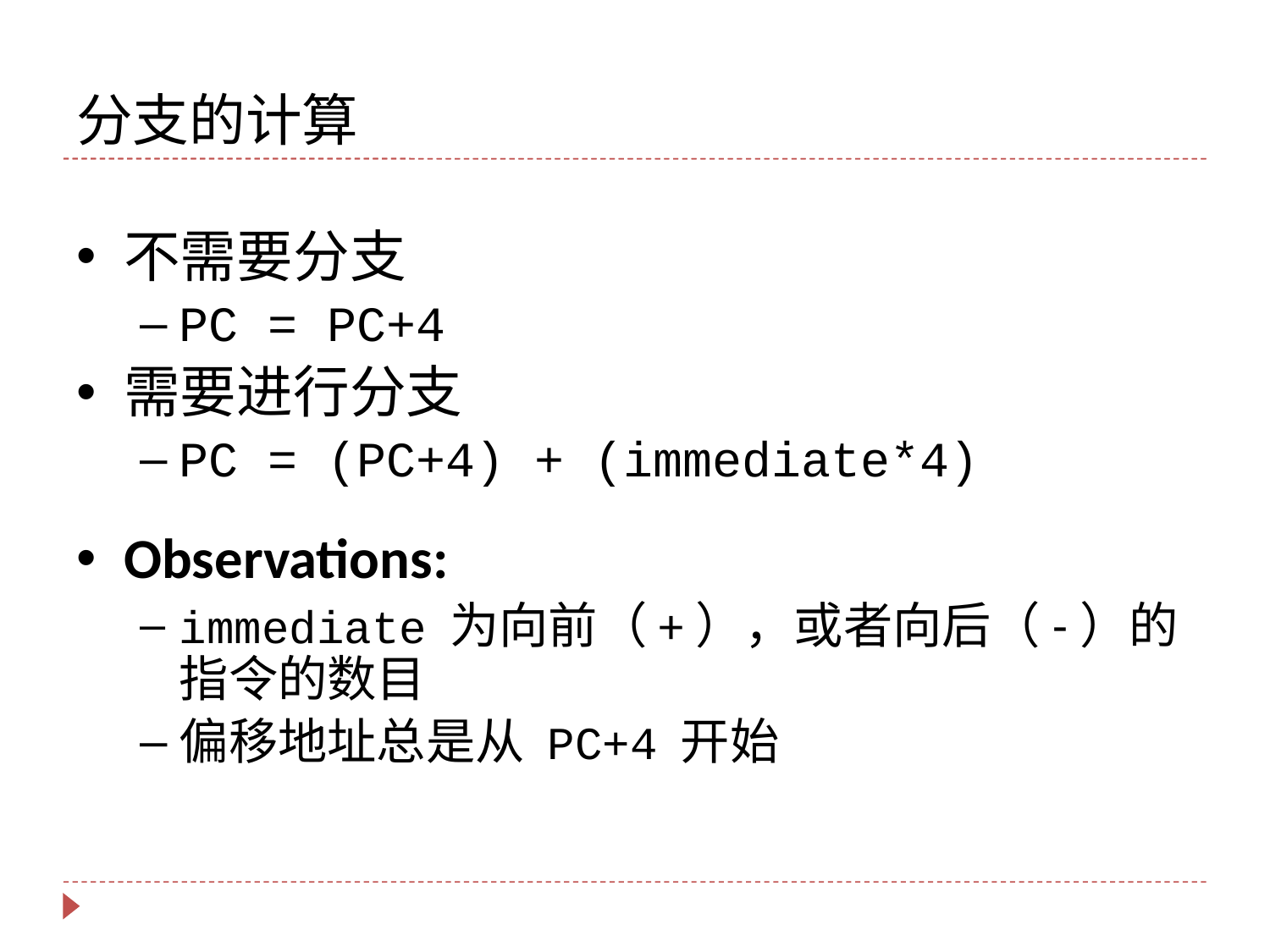

# 分支的计算
不需要分支
PC = PC+4
需要进行分支
PC = (PC+4) + (immediate*4)
Observations:
immediate 为向前（+），或者向后（-）的指令的数目
偏移地址总是从 PC+4 开始